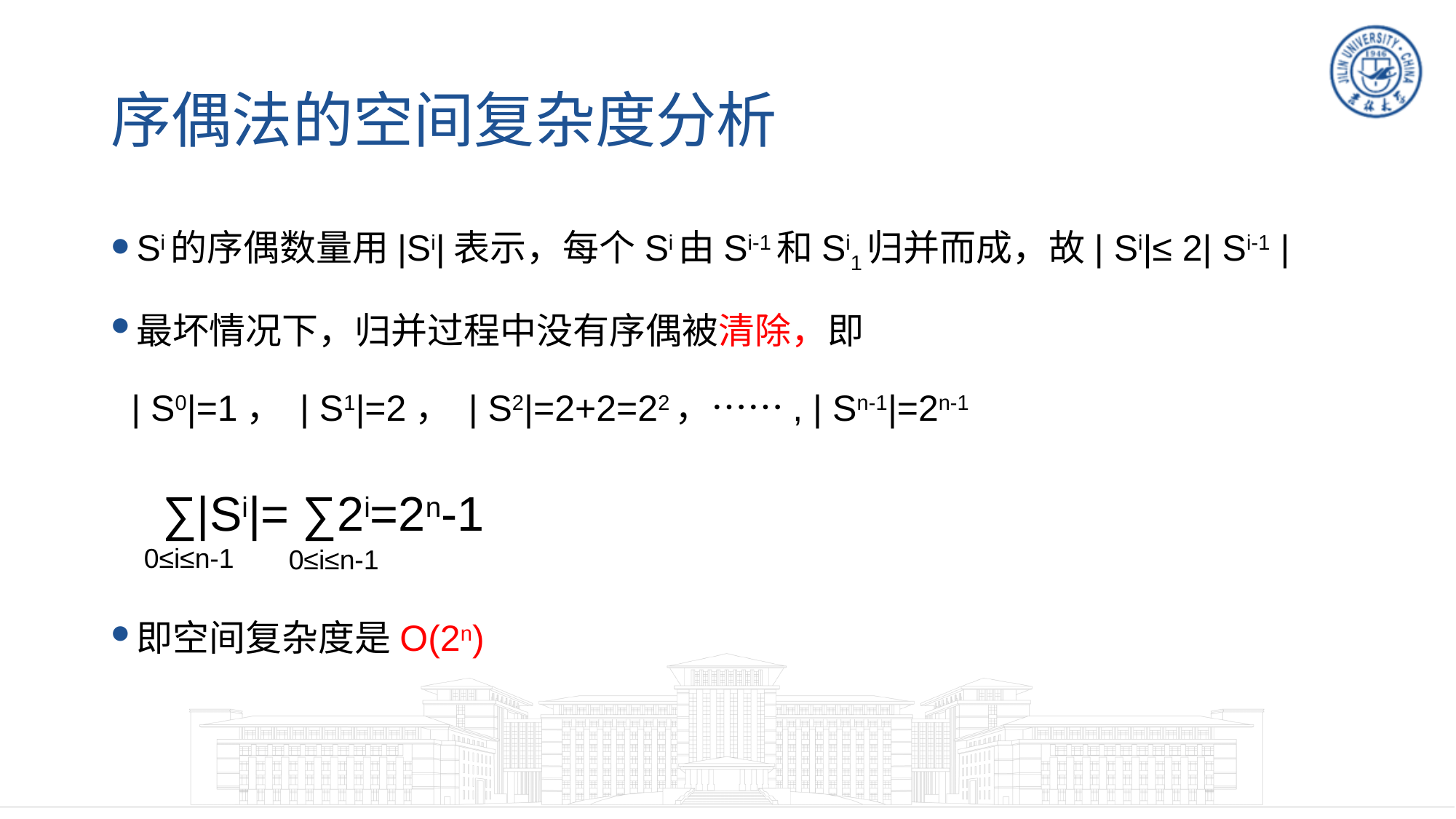

# 序偶法的空间复杂度分析
Si的序偶数量用|Si|表示，每个Si由Si-1和Si1归并而成，故| Si|≤ 2| Si-1 |
最坏情况下，归并过程中没有序偶被清除，即
  | S0|=1， | S1|=2， | S2|=2+2=22，……, | Sn-1|=2n-1

即空间复杂度是O(2n)
∑|Si|= ∑2i=2n-1
0≤i≤n-1
0≤i≤n-1
55